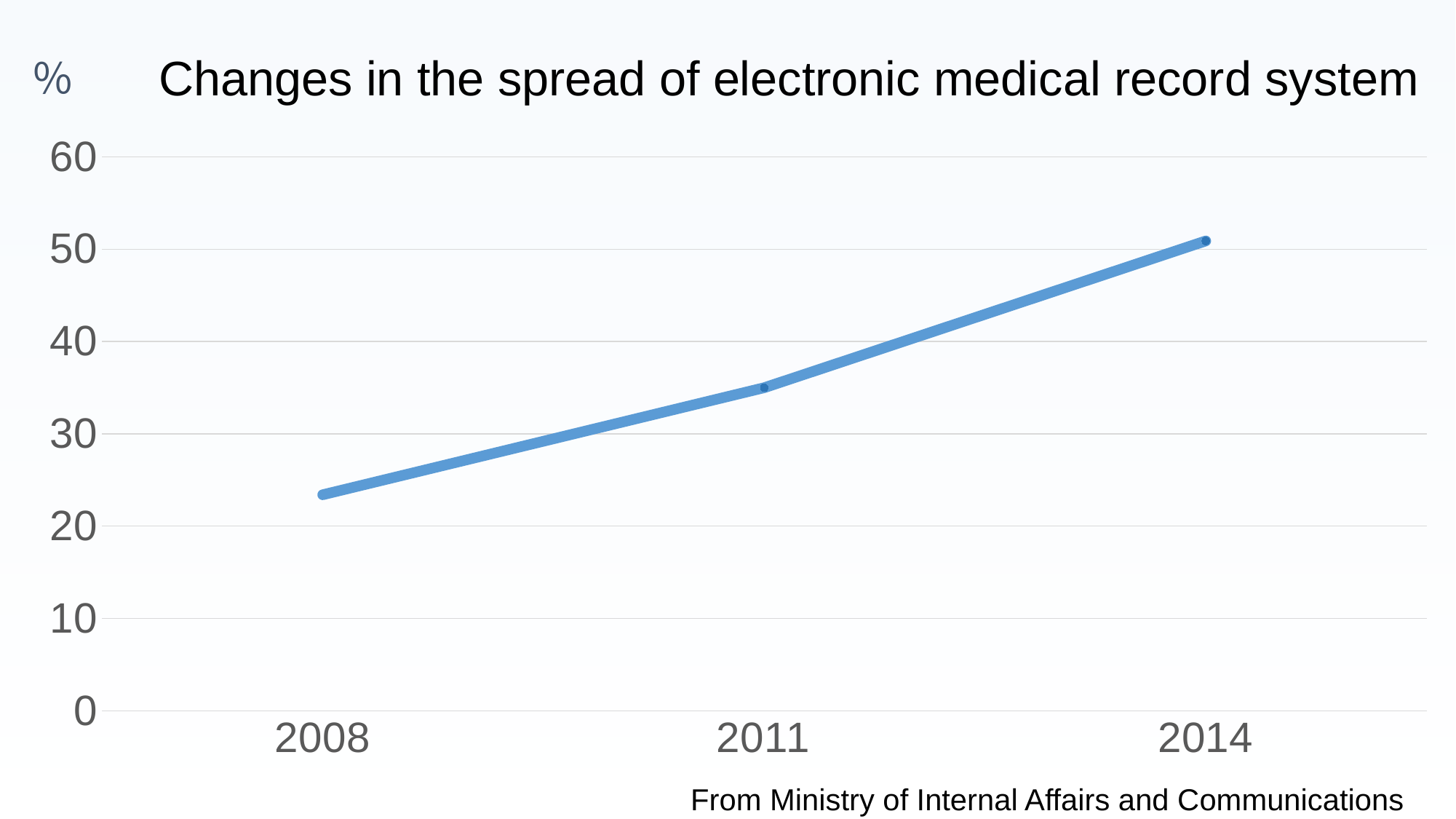

Changes in the spread of electronic medical record system
％

### Chart

| Category | 系列 1 |
|---|---|
| 2008.0 | 23.4 |
| 2011.0 | 35.0 |
| 2014.0 | 50.9 |
From Ministry of Internal Affairs and Communications